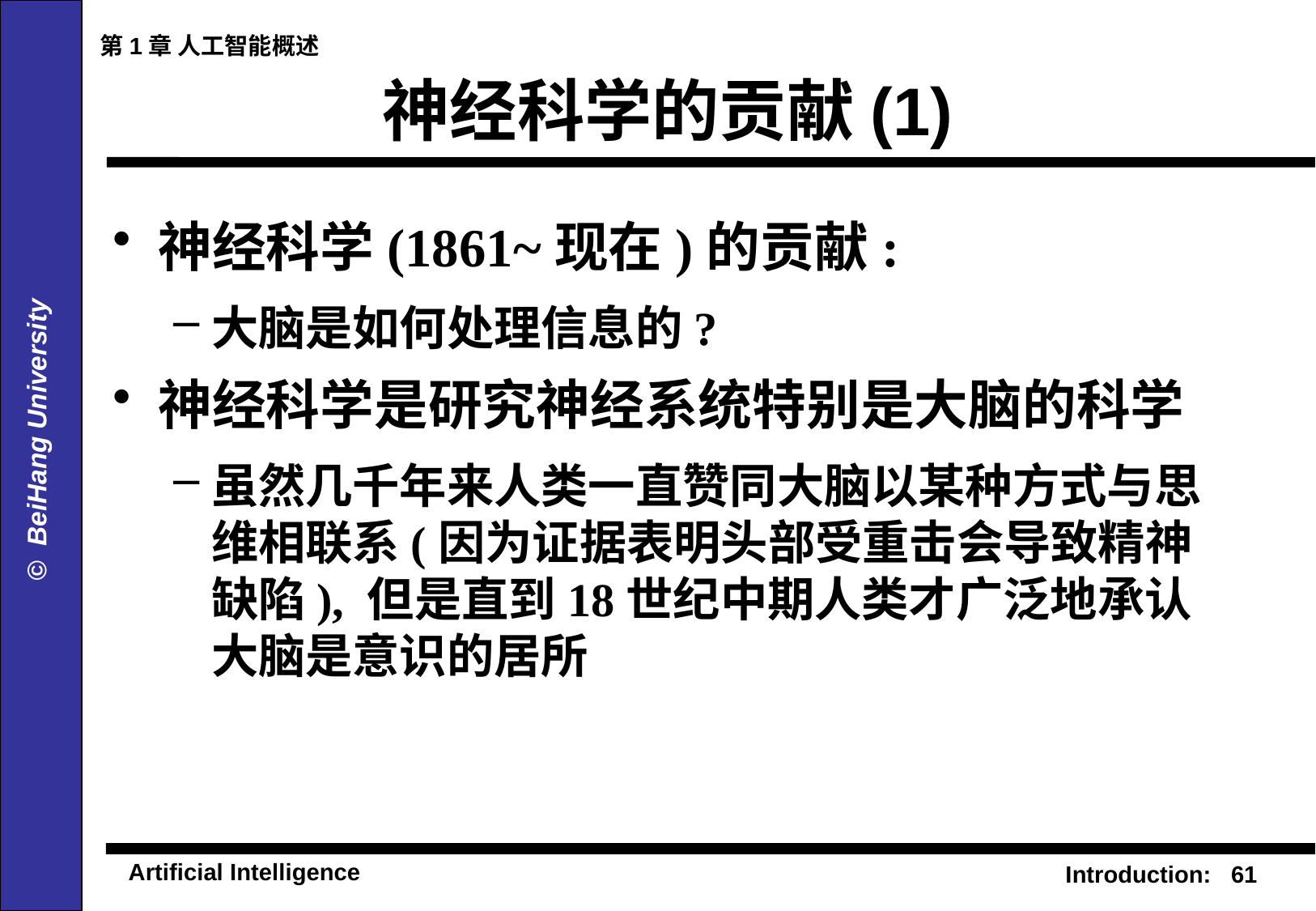

第1章 人工智能概述
# 神经科学的贡献(1)
神经科学(1861~现在)的贡献:
大脑是如何处理信息的?
神经科学是研究神经系统特别是大脑的科学
虽然几千年来人类一直赞同大脑以某种方式与思维相联系(因为证据表明头部受重击会导致精神缺陷), 但是直到18世纪中期人类才广泛地承认大脑是意识的居所